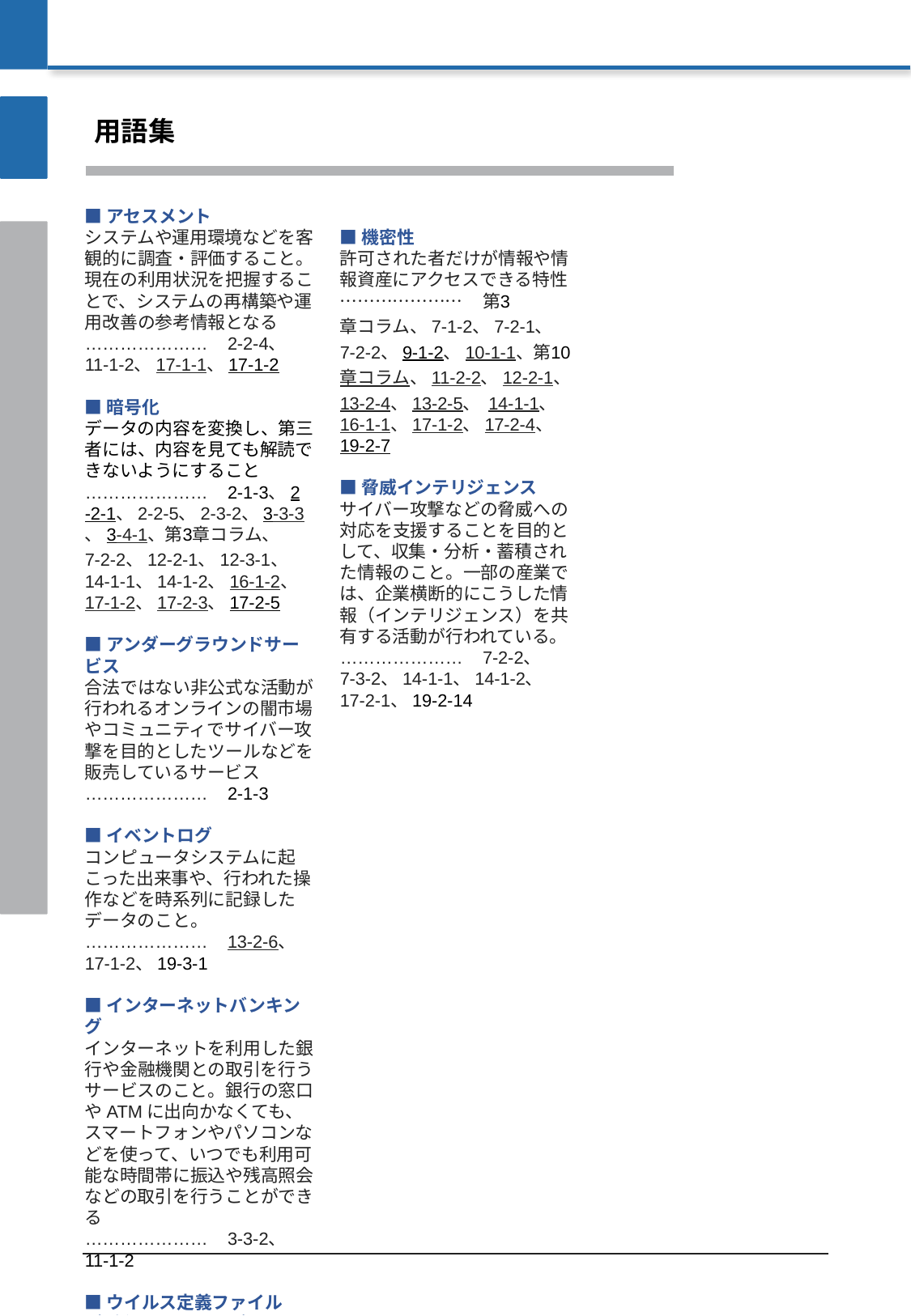

用語集
■アセスメント
システムや運用環境などを客観的に調査・評価すること。現在の利用状況を把握することで、システムの再構築や運用改善の参考情報となる
…………………    2-2-4、11-1-2、17-1-1、17-1-2

■暗号化
データの内容を変換し、第三者には、内容を見ても解読できないようにすること
…………………    2-1-3、2-2-1、2-2-5、2-3-2、3-3-3、3-4-1、第3章コラム、7-2-2、12-2-1、12-3-1、14-1-1、14-1-2、16-1-2、17-1-2、17-2-3、17-2-5

■アンダーグラウンドサービス
合法ではない非公式な活動が行われるオンラインの闇市場やコミュニティでサイバー攻撃を目的としたツールなどを販売しているサービス
…………………    2-1-3

■イベントログ
コンピュータシステムに起こった出来事や、行われた操作などを時系列に記録したデータのこと。
…………………    13-2-6、17-1-2、19-3-1

■インターネットバンキング
インターネットを利用した銀行や金融機関との取引を行うサービスのこと。銀行の窓口やATMに出向かなくても、スマートフォンやパソコンなどを使って、いつでも利用可能な時間帯に振込や残高照会などの取引を行うことができる
…………………    3-3-2、11-1-2

■ウイルス定義ファイル（パターンファイル）
セキュリティソフトがマルウェアを検出するための定義情報が入ったファイル。実世界でいえば顔写真付きの手配書のようなもの
…………………    3-1-1、3-3-2、3-3-3、12-3-1、17-1-2

■エンティティ
個人、組織、団体、コンピュータシステム、通信機器など、多様な実体のこと
…………………    7-2-1、17-2-2

■エンドポイントデバイス
ネットワークに接続して、ネットワークを介して情報を交換するデバイス（デスクトップコンピュータ、仮想マシン、サーバなど）
…………………    2-2-4、17-1-1、17-2-2、17-2-4

■改ざん
文書や記録などのすべてまたは一部に対して、無断で修正・変更を加えること。IT分野では、権限を持たない者が管理者に無断でコンピュータにアクセスし、データの書き換え・作成・削除などをする行為
…………………    2-1-2、5-2-2、6-1-3、8-1-2、10-1-2、11-2-2、11-3-1、12-3-1、14-1-1、14-1-2、17-1-2、17-2-3

■可用性
許可された者だけが必要なときにいつでも情報や情報資産にアクセスできる特性
…………………   　第3章コラム、7-1-2、7-2-1、7-2-2、9-1-2 、10-1-1、第10章コラム、11-2-2、12-2-1、13-2-4、13-2-5、 14-1-1 、14-1-2、 16-1-1 、17-1-1、17-1-2、17-2-4、19-2-7

■完全性
参照する情報が改ざんされていなく、正確である特性
…………………    第3章コラム、7-1-2、7-2-1、7-2-2、9-1-2、10-1-1、第10章コラム、11-2-2、12-2-1、13-2-4、13-2-5、14-1-1、 16-1-1、17-1-2、17-2-4 、 19-2-7

■機密性
許可された者だけが情報や情報資産にアクセスできる特性
…………………    第3章コラム、7-1-2、7-2-1、7-2-2、9-1-2、10-1-1、第10章コラム、11-2-2、12-2-1、13-2-4、13-2-5、 14-1-1、16-1-1、17-1-2、17-2-4、19-2-7

■脅威インテリジェンス
サイバー攻撃などの脅威への対応を支援することを目的として、収集・分析・蓄積された情報のこと。一部の産業では、企業横断的にこうした情報（インテリジェンス）を共有する活動が行われている。
…………………    7-2-2、7-3-2、14-1-1、14-1-2、17-2-1、19-2-14